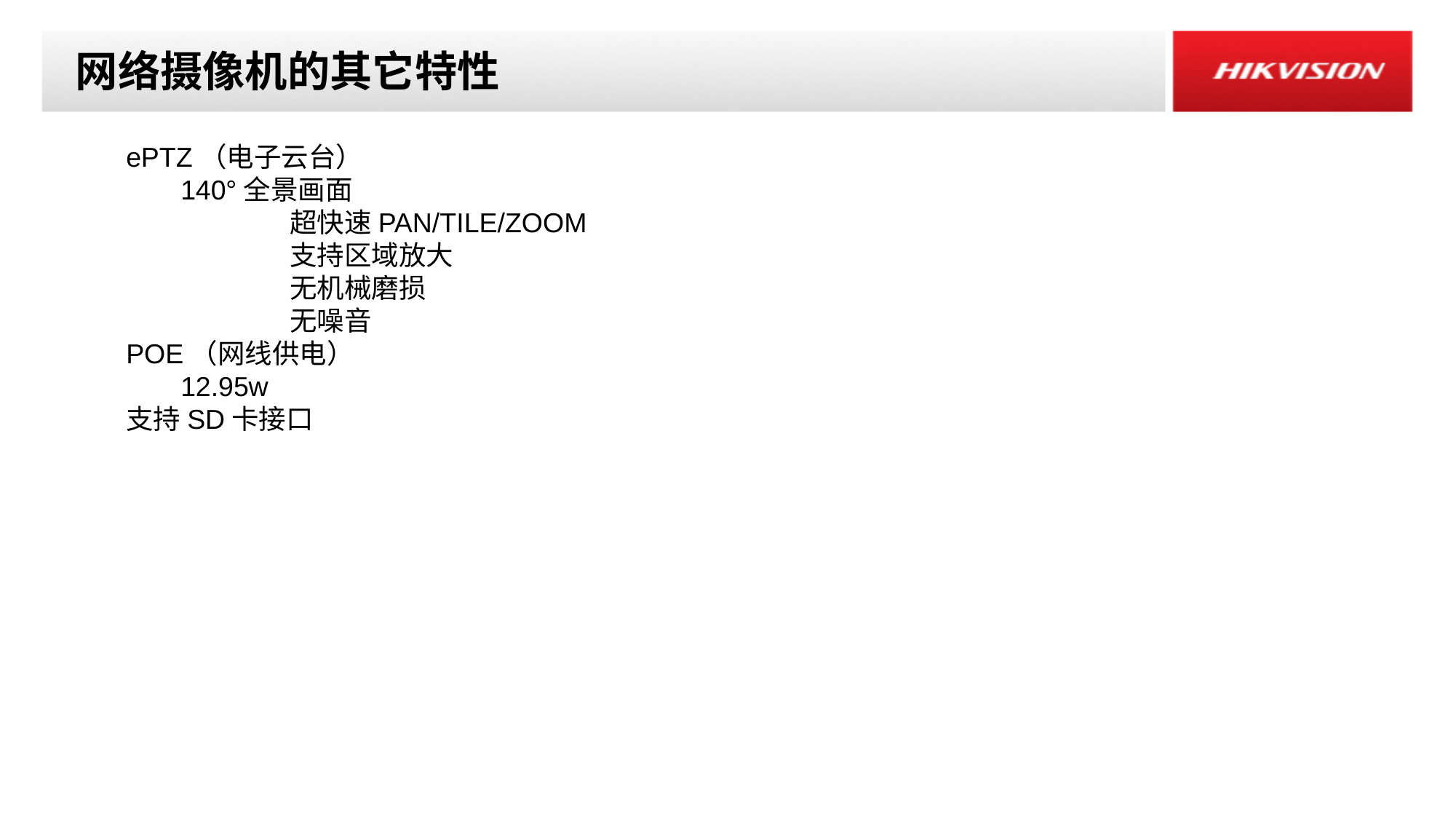

网络摄像机的其它特性
ePTZ（电子云台）
140°全景画面
	超快速PAN/TILE/ZOOM
	支持区域放大
	无机械磨损
	无噪音
POE（网线供电）
12.95w
支持SD卡接口